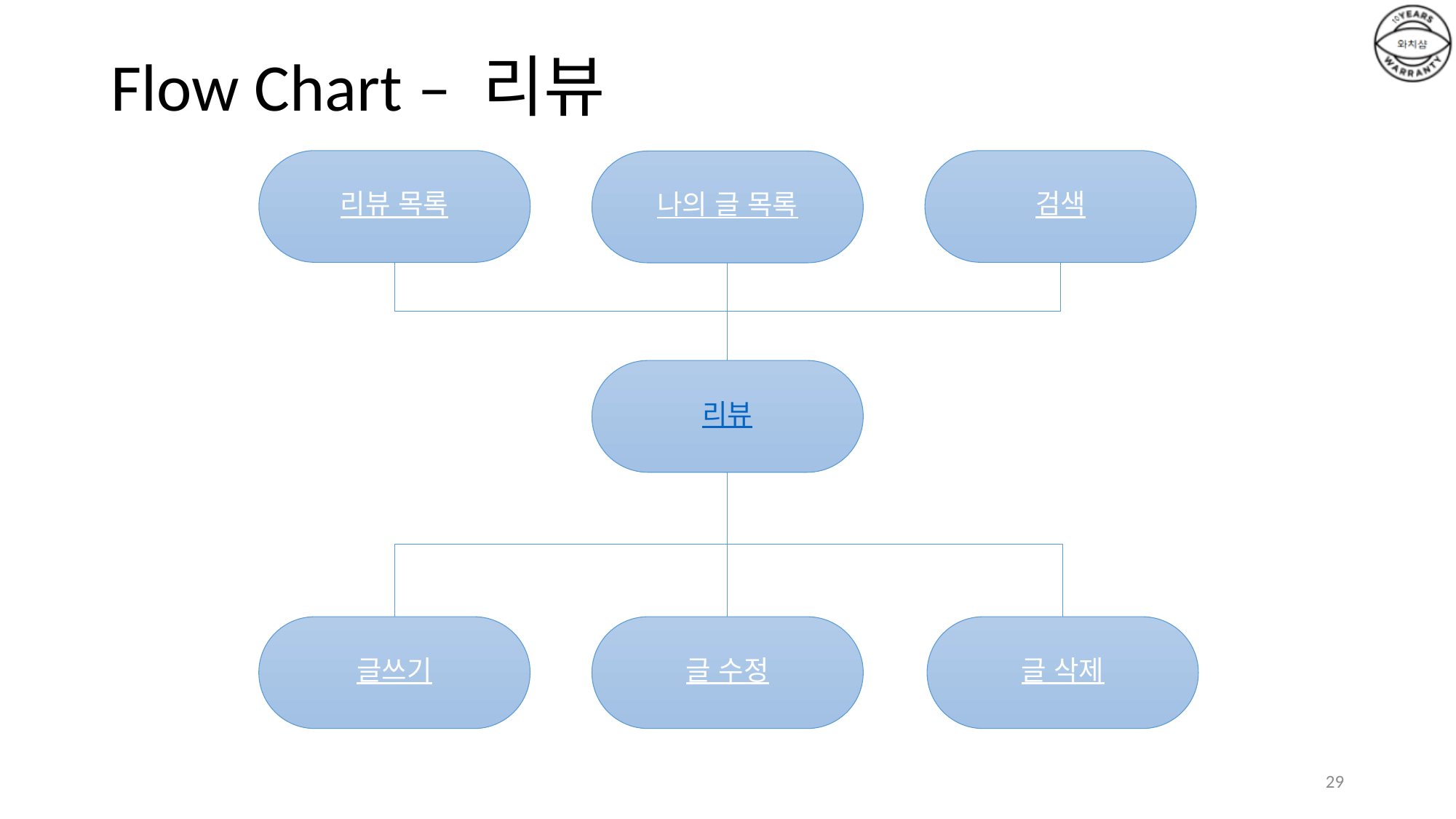

# Flow Chart – 리뷰
리뷰 목록
검색
나의 글 목록
리뷰
글 삭제
글쓰기
글 수정
29